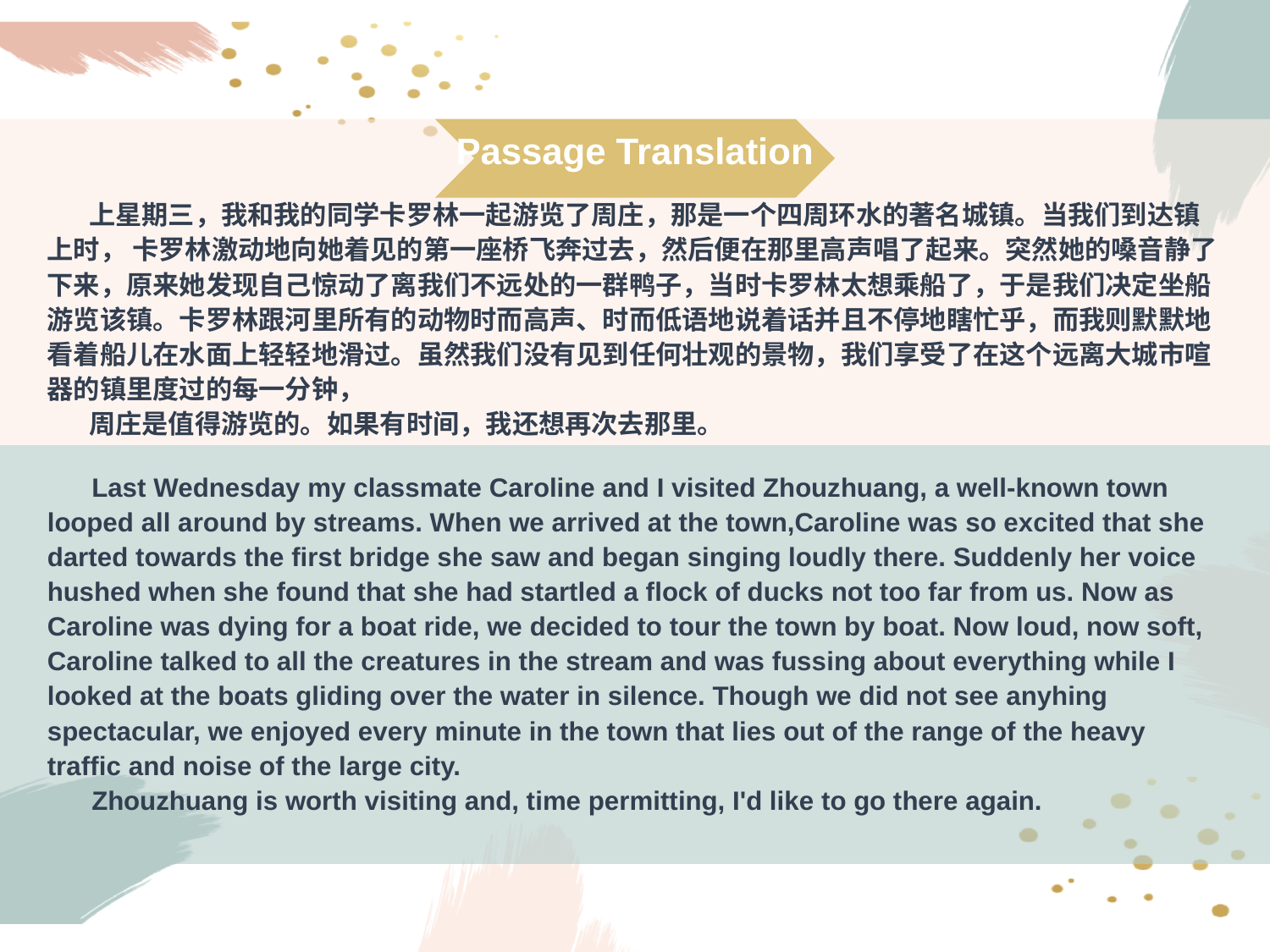

Passage Translation
      上星期三，我和我的同学卡罗林一起游览了周庄，那是一个四周环水的著名城镇。当我们到达镇上时， 卡罗林激动地向她着见的第一座桥飞奔过去，然后便在那里高声唱了起来。突然她的嗓音静了下来，原来她发现自己惊动了离我们不远处的一群鸭子，当时卡罗林太想乘船了，于是我们决定坐船游览该镇。卡罗林跟河里所有的动物时而高声、时而低语地说着话并且不停地瞎忙乎，而我则默默地看着船儿在水面上轻轻地滑过。虽然我们没有见到任何壮观的景物，我们享受了在这个远离大城市喧器的镇里度过的每一分钟，
      周庄是值得游览的。如果有时间，我还想再次去那里。

      Last Wednesday my classmate Caroline and I visited Zhouzhuang, a well-known town looped all around by streams. When we arrived at the town,Caroline was so excited that she darted towards the first bridge she saw and began singing loudly there. Suddenly her voice hushed when she found that she had startled a flock of ducks not too far from us. Now as Caroline was dying for a boat ride, we decided to tour the town by boat. Now loud, now soft, Caroline talked to all the creatures in the stream and was fussing about everything while I looked at the boats gliding over the water in silence. Though we did not see anyhing spectacular, we enjoyed every minute in the town that lies out of the range of the heavy traffic and noise of the large city.
      Zhouzhuang is worth visiting and, time permitting, I'd like to go there again.